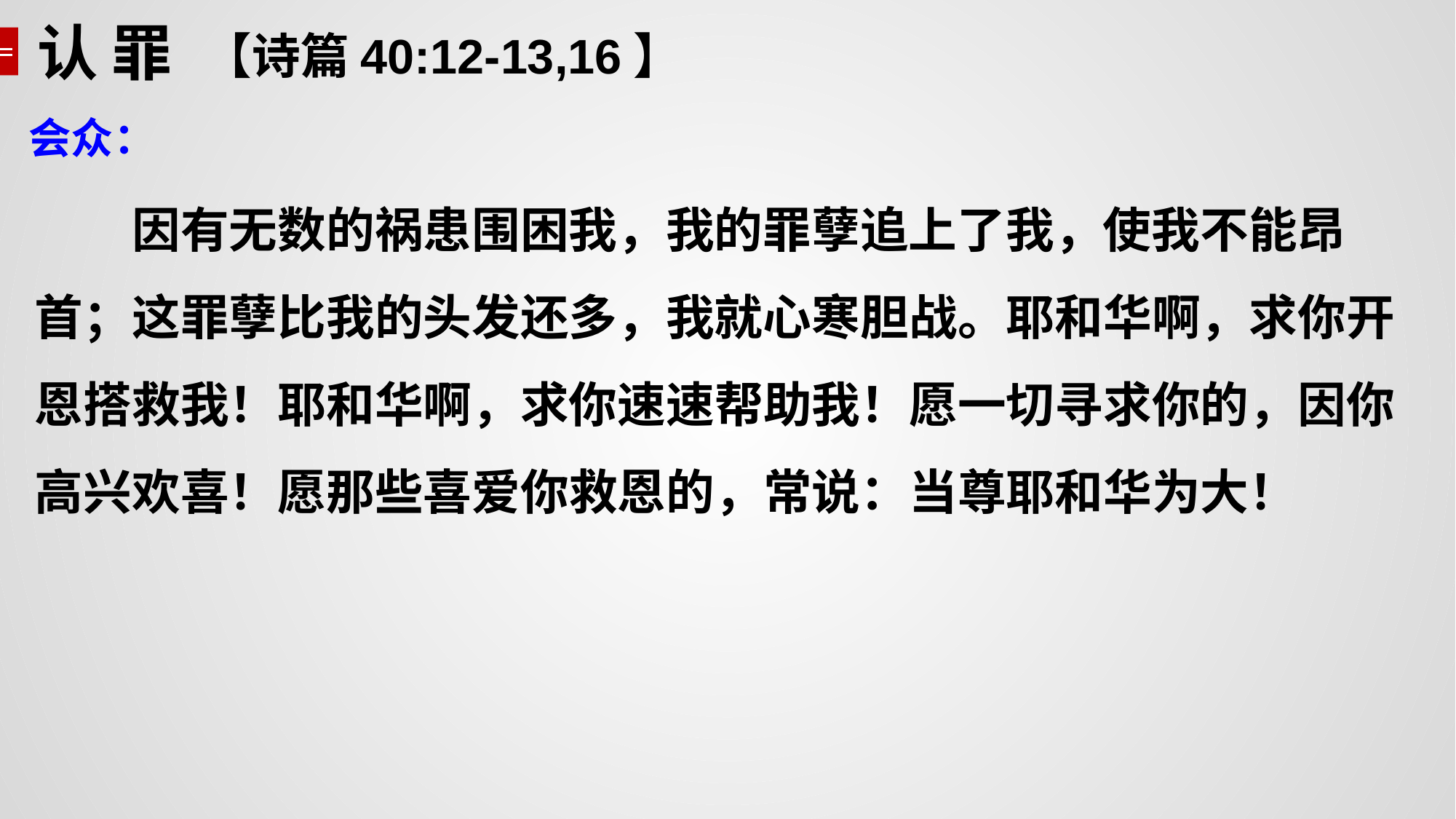

【诗篇40:12-13,16】
　　因有无数的祸患围困我，我的罪孽追上了我，使我不能昂首；这罪孽比我的头发还多，我就心寒胆战。耶和华啊，求你开恩搭救我！耶和华啊，求你速速帮助我！愿一切寻求你的，因你高兴欢喜！愿那些喜爱你救恩的，常说：当尊耶和华为大！